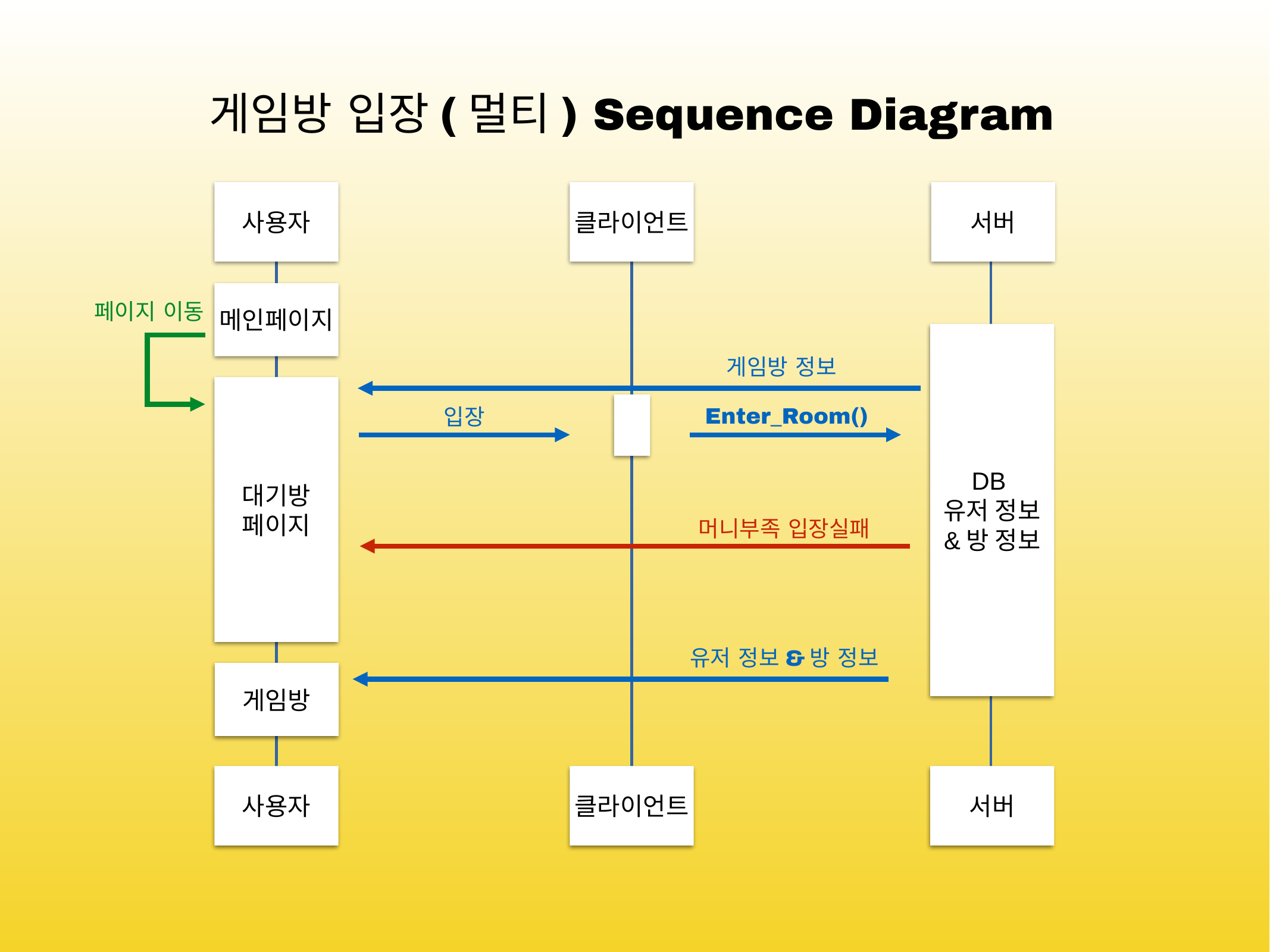

게임방 입장(멀티) Sequence Diagram

사용자

클라이언트

서버

메인페이지
페이지 이동

DB
유저 정보
&방 정보

게임방 정보

대기방
페이지

Enter_Room()

입장

머니부족 입장실패

유저 정보&방 정보

게임방

사용자

클라이언트

서버